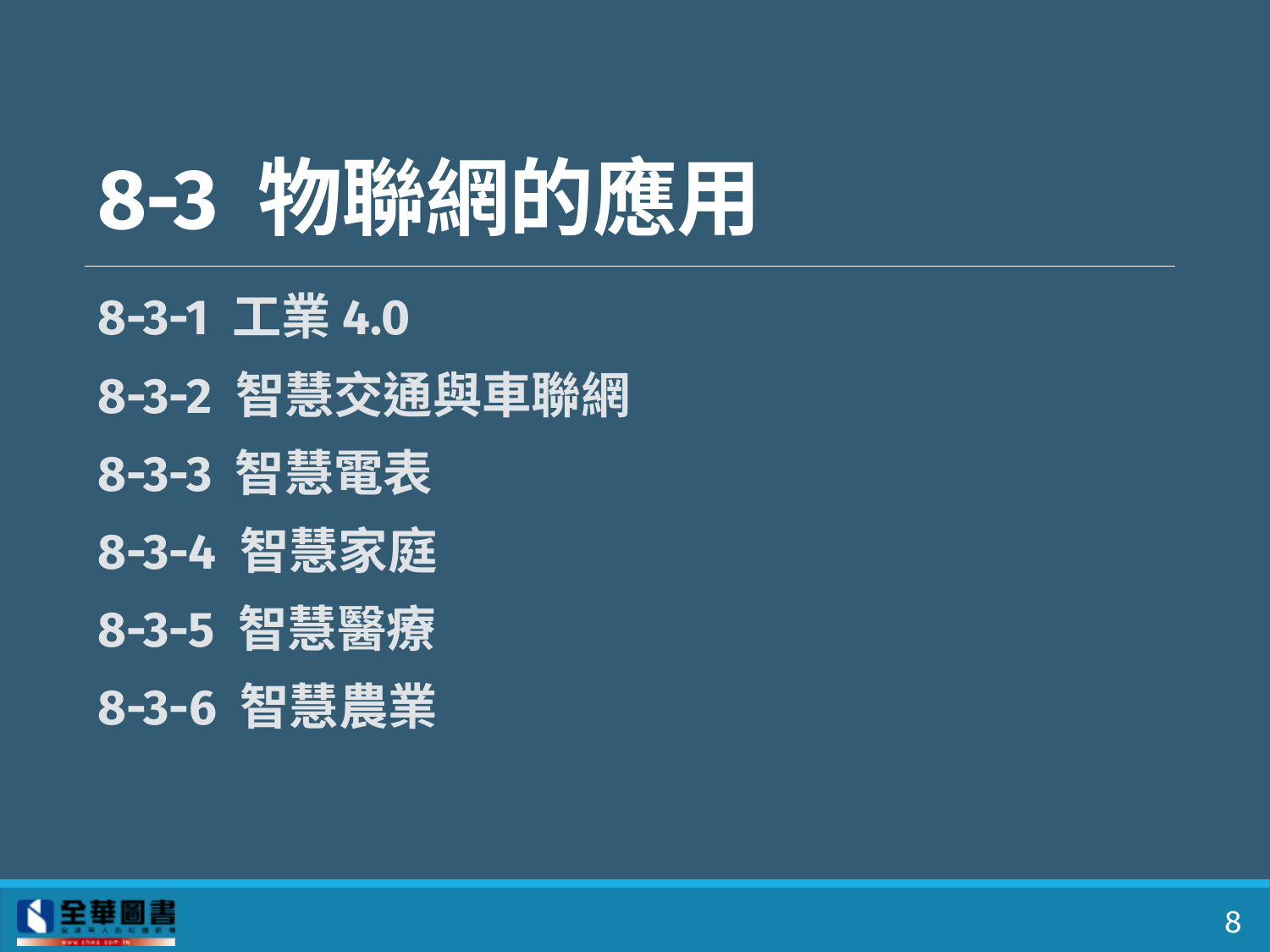

# 8-3 物聯網的應用
8-3-1 工業4.0
8-3-2 智慧交通與車聯網
8-3-3 智慧電表
8-3-4 智慧家庭
8-3-5 智慧醫療
8-3-6 智慧農業
8